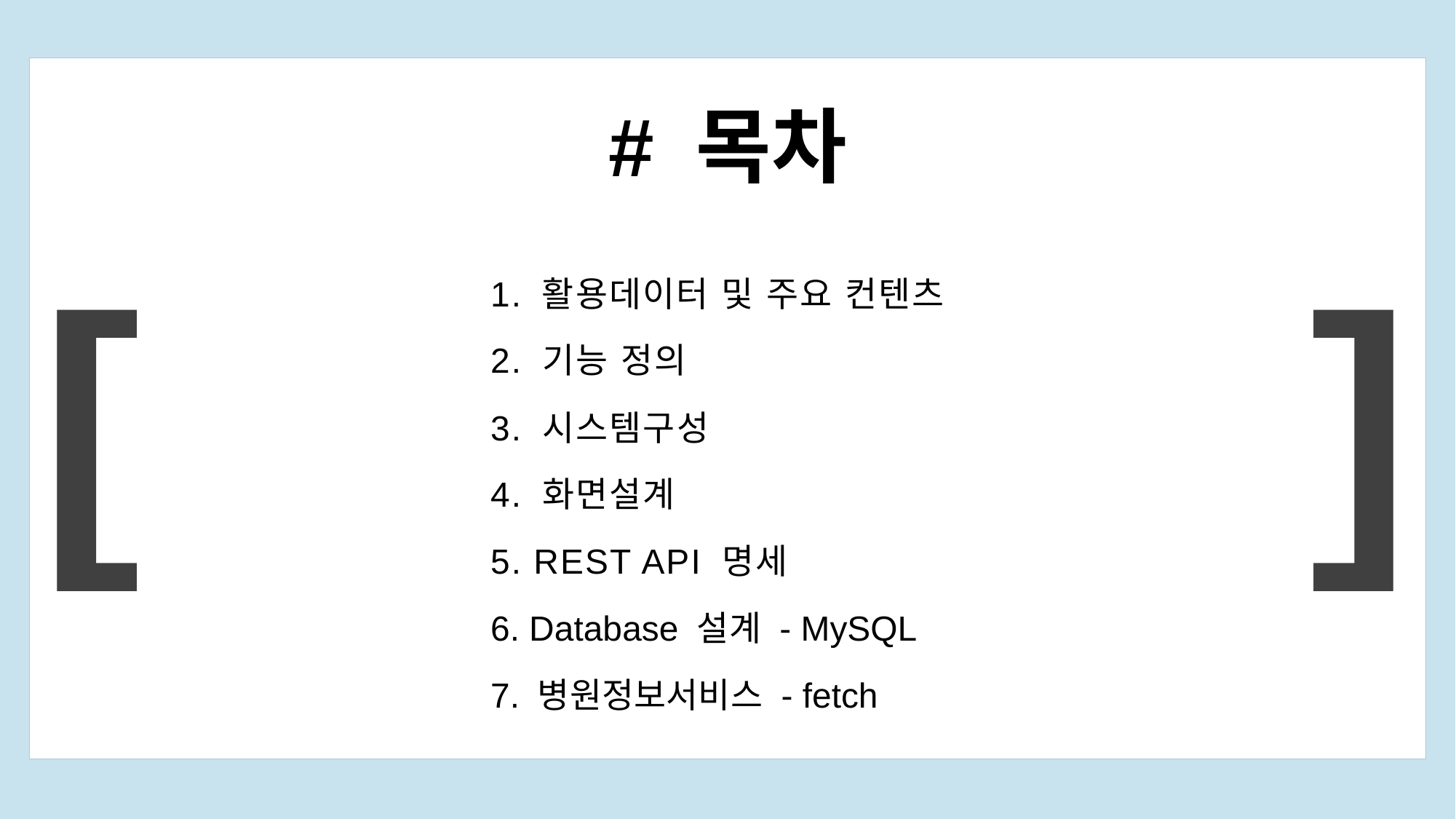

[              ]

# 목차
1. 활용데이터 및 주요 컨텐츠
2. 기능 정의
3. 시스템구성
4. 화면설계
5. REST API 명세
6. Database 설계 - MySQL
7. 병원정보서비스 - fetch